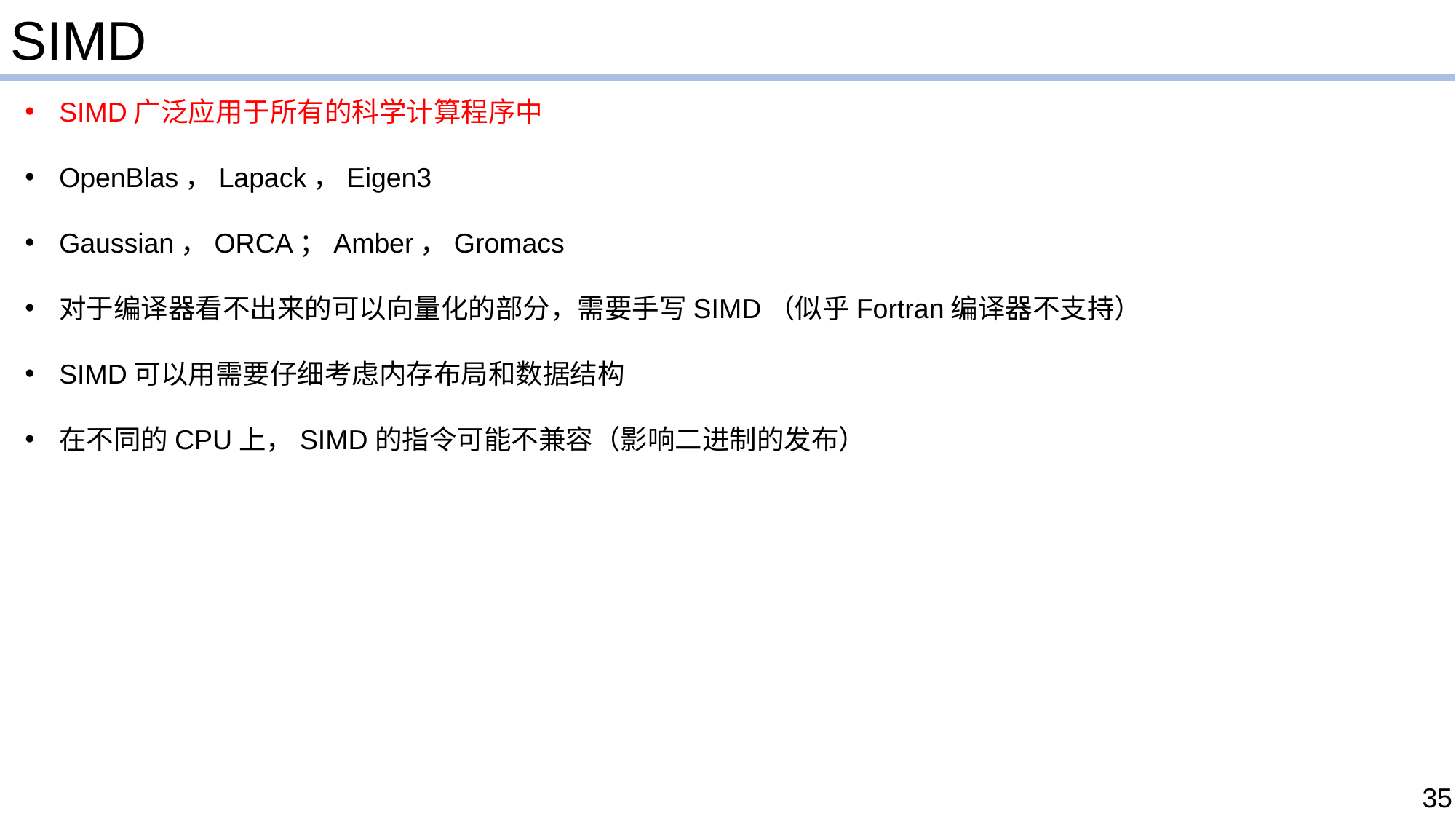

SIMD
SIMD广泛应用于所有的科学计算程序中

OpenBlas，Lapack，Eigen3

Gaussian，ORCA；Amber，Gromacs

对于编译器看不出来的可以向量化的部分，需要手写SIMD（似乎Fortran编译器不支持）

SIMD可以用需要仔细考虑内存布局和数据结构

在不同的CPU上，SIMD的指令可能不兼容（影响二进制的发布）
35